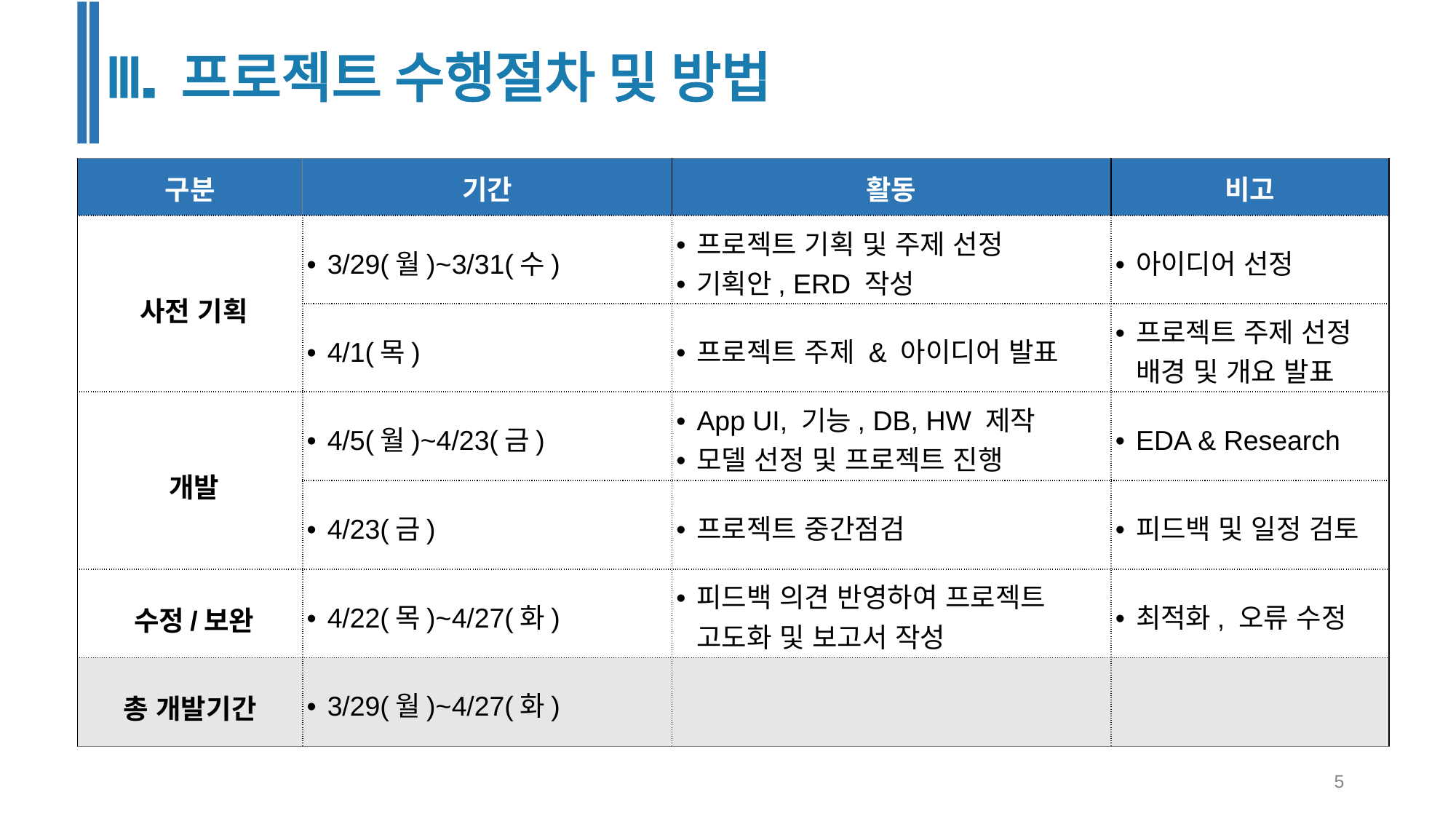

Ⅲ. 프로젝트 수행절차 및 방법
| 구분 | 기간 | 활동 | 비고 |
| --- | --- | --- | --- |
| 사전 기획 | 3/29(월)~3/31(수) | 프로젝트 기획 및 주제 선정 기획안, ERD 작성 | 아이디어 선정 |
|  | 4/1(목) | 프로젝트 주제 & 아이디어 발표 | 프로젝트 주제 선정 배경 및 개요 발표 |
| 개발 | 4/5(월)~4/23(금) | App UI, 기능, DB, HW 제작 모델 선정 및 프로젝트 진행 | EDA & Research |
|  | 4/23(금) | 프로젝트 중간점검 | 피드백 및 일정 검토 |
| 수정/보완 | 4/22(목)~4/27(화) | 피드백 의견 반영하여 프로젝트 고도화 및 보고서 작성 | 최적화, 오류 수정 |
| 총 개발기간 | 3/29(월)~4/27(화) |  |  |
5